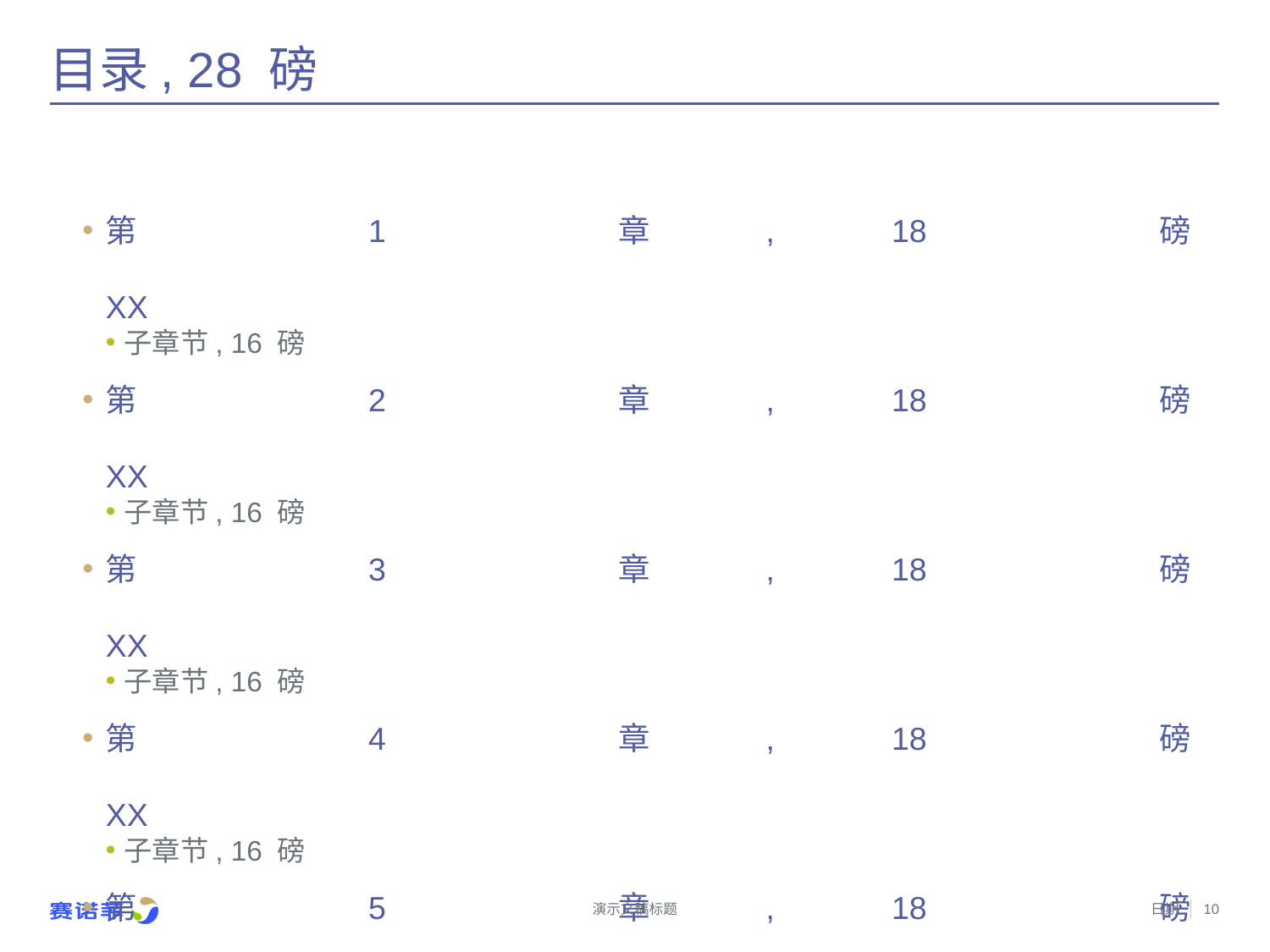

# 目录, 28 磅
第 1 章, 18 磅	XX
子章节, 16 磅
第 2 章, 18 磅	XX
子章节, 16 磅
第 3 章, 18 磅	XX
子章节, 16 磅
第 4 章, 18 磅	XX
子章节, 16 磅
第 5 章, 18 磅	XX
子章节, 16 磅
第 6 章, 18 磅	XX
子章节, 16 磅
演示文稿标题
日期
10